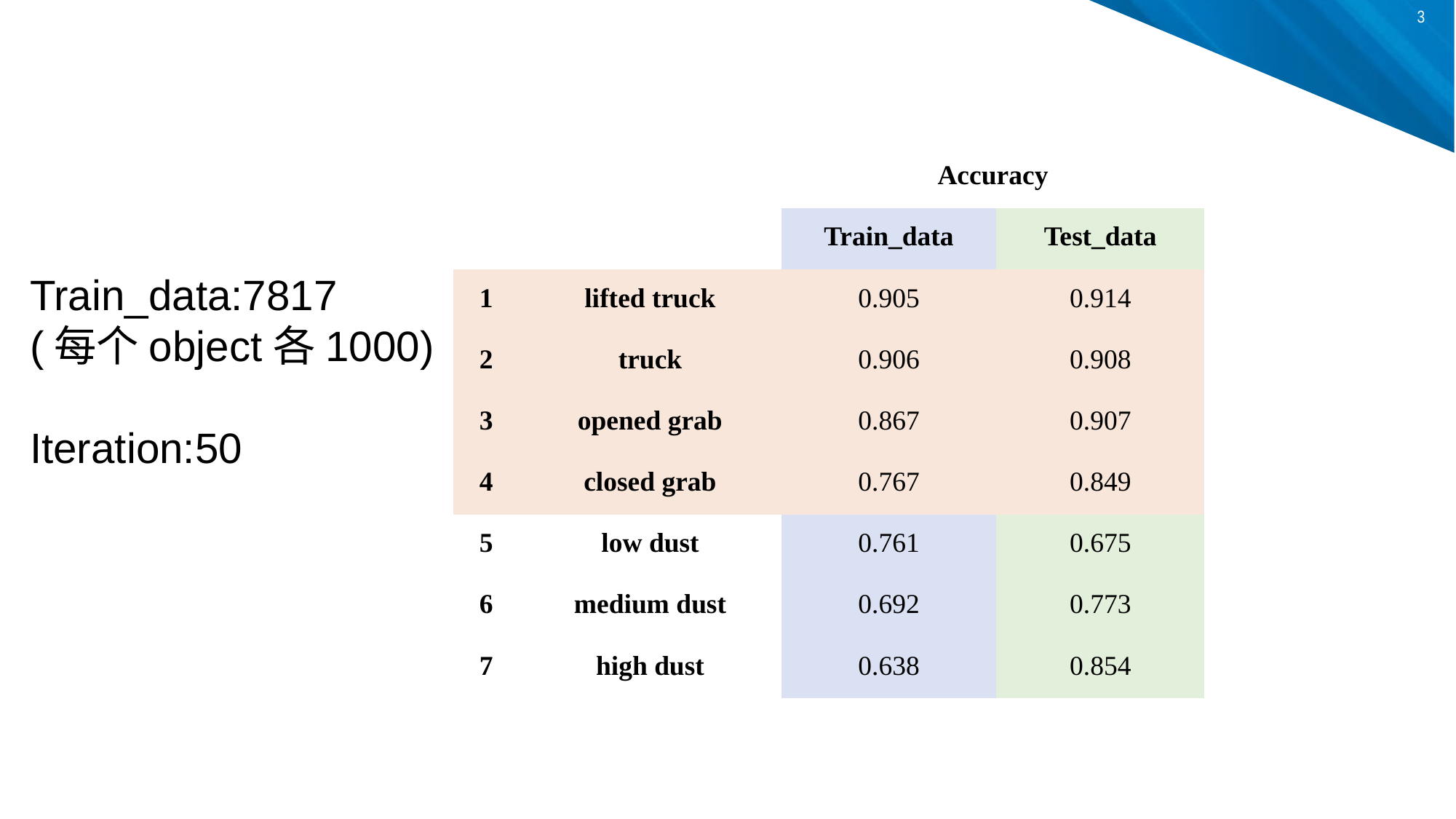

|  |  | Accuracy |  |
| --- | --- | --- | --- |
|  |  | Train\_data | Test\_data |
| 1 | lifted truck | 0.905 | 0.914 |
| 2 | truck | 0.906 | 0.908 |
| 3 | opened grab | 0.867 | 0.907 |
| 4 | closed grab | 0.767 | 0.849 |
| 5 | low dust | 0.761 | 0.675 |
| 6 | medium dust | 0.692 | 0.773 |
| 7 | high dust | 0.638 | 0.854 |
Train_data:7817
(每个object各1000)

Iteration:50